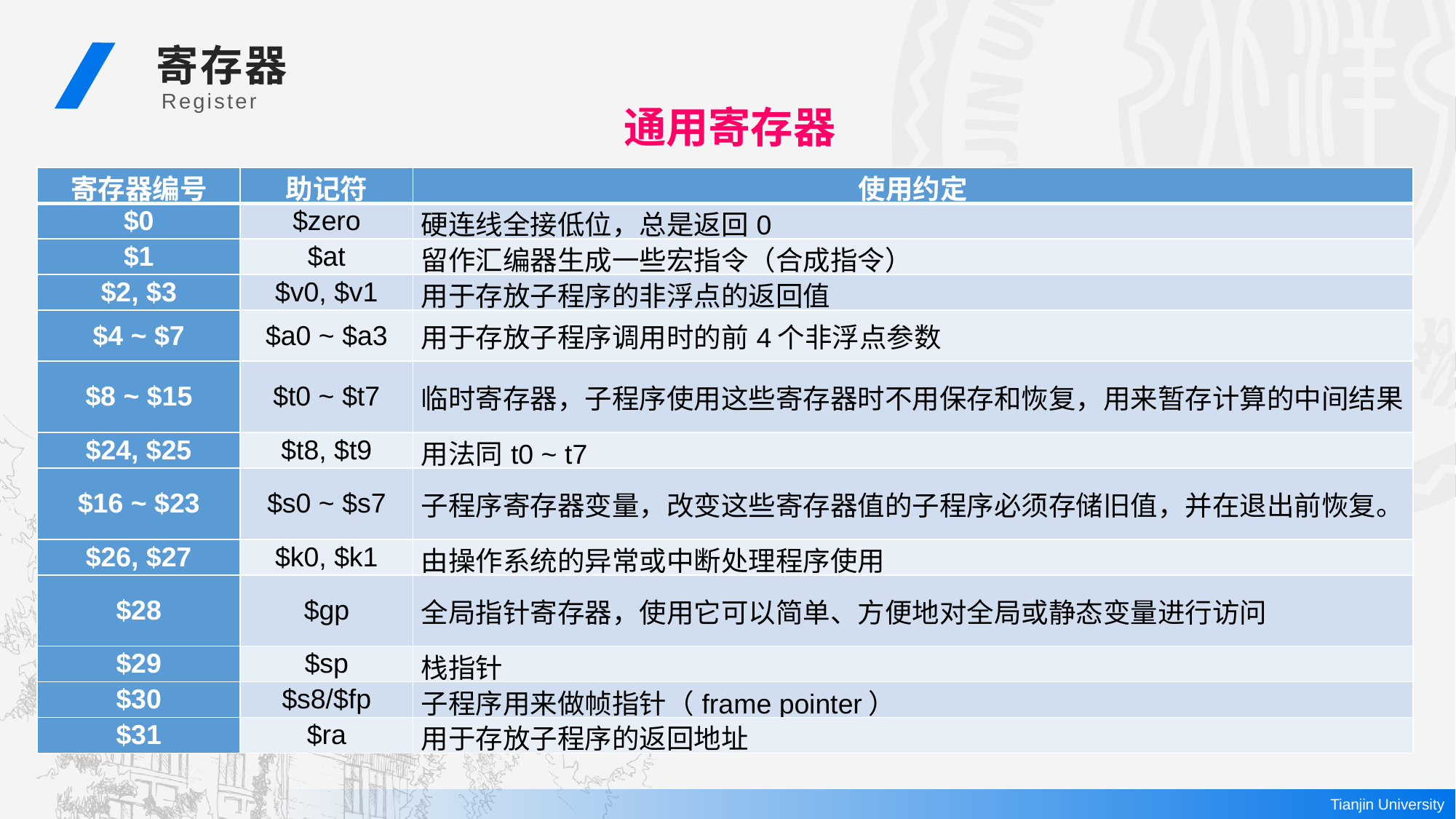

寄存器
   Register
通用寄存器
| 寄存器编号 | 助记符 | 使用约定 |
| --- | --- | --- |
| $0 | $zero | 硬连线全接低位，总是返回0 |
| $1 | $at | 留作汇编器生成一些宏指令（合成指令） |
| $2, $3 | $v0, $v1 | 用于存放子程序的非浮点的返回值 |
| $4 ~ $7 | $a0 ~ $a3 | 用于存放子程序调用时的前4个非浮点参数 |
| $8 ~ $15 | $t0 ~ $t7 | 临时寄存器，子程序使用这些寄存器时不用保存和恢复，用来暂存计算的中间结果 |
| $24, $25 | $t8, $t9 | 用法同t0 ~ t7 |
| $16 ~ $23 | $s0 ~ $s7 | 子程序寄存器变量，改变这些寄存器值的子程序必须存储旧值，并在退出前恢复。 |
| $26, $27 | $k0, $k1 | 由操作系统的异常或中断处理程序使用 |
| $28 | $gp | 全局指针寄存器，使用它可以简单、方便地对全局或静态变量进行访问 |
| $29 | $sp | 栈指针 |
| $30 | $s8/$fp | 子程序用来做帧指针（frame pointer） |
| $31 | $ra | 用于存放子程序的返回地址 |